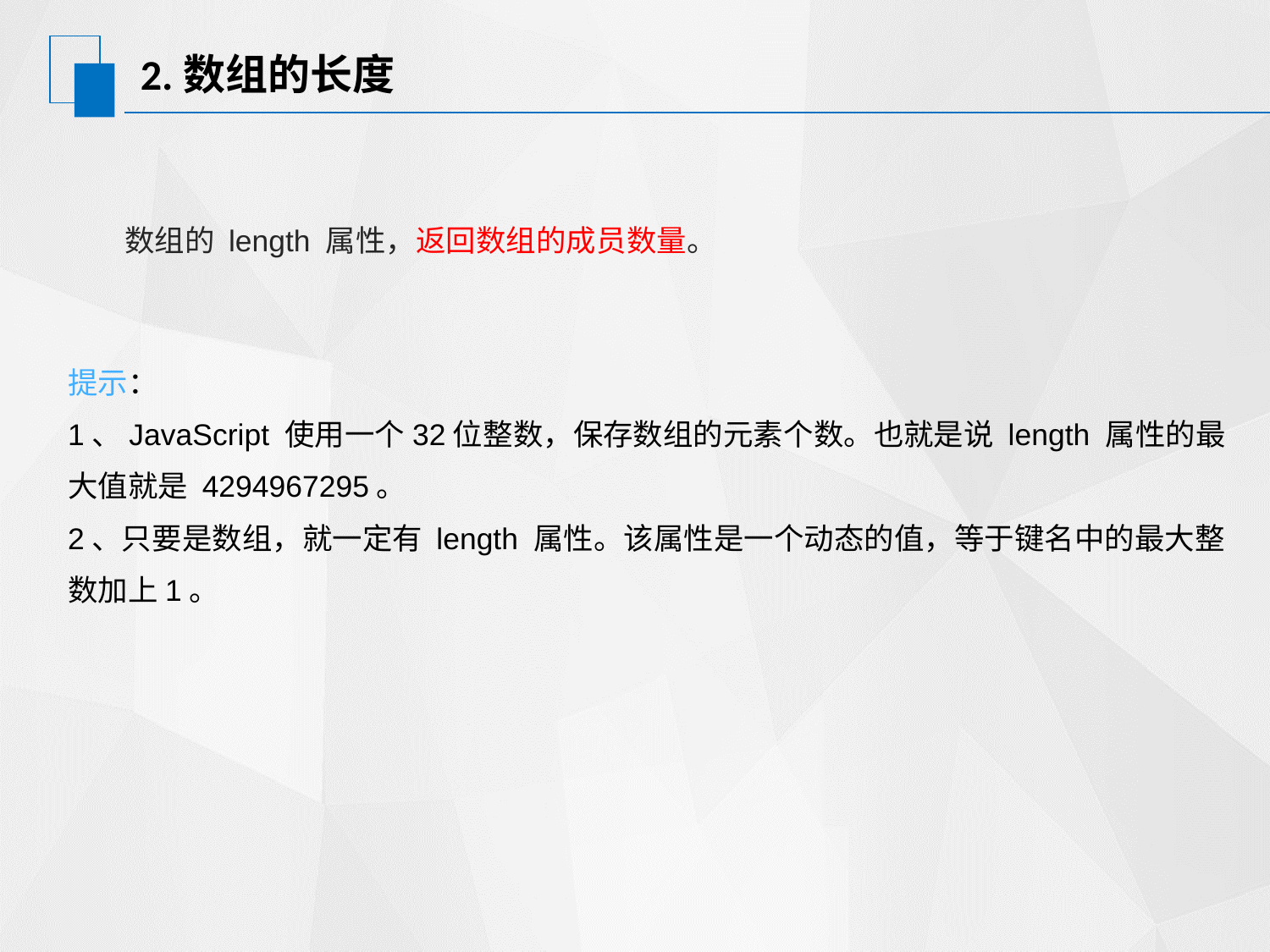

# 2.数组的长度
 数组的 length 属性，返回数组的成员数量。
提示：
1、JavaScript 使用一个32位整数，保存数组的元素个数。也就是说 length 属性的最大值就是 4294967295。
2、只要是数组，就一定有 length 属性。该属性是一个动态的值，等于键名中的最大整数加上1。